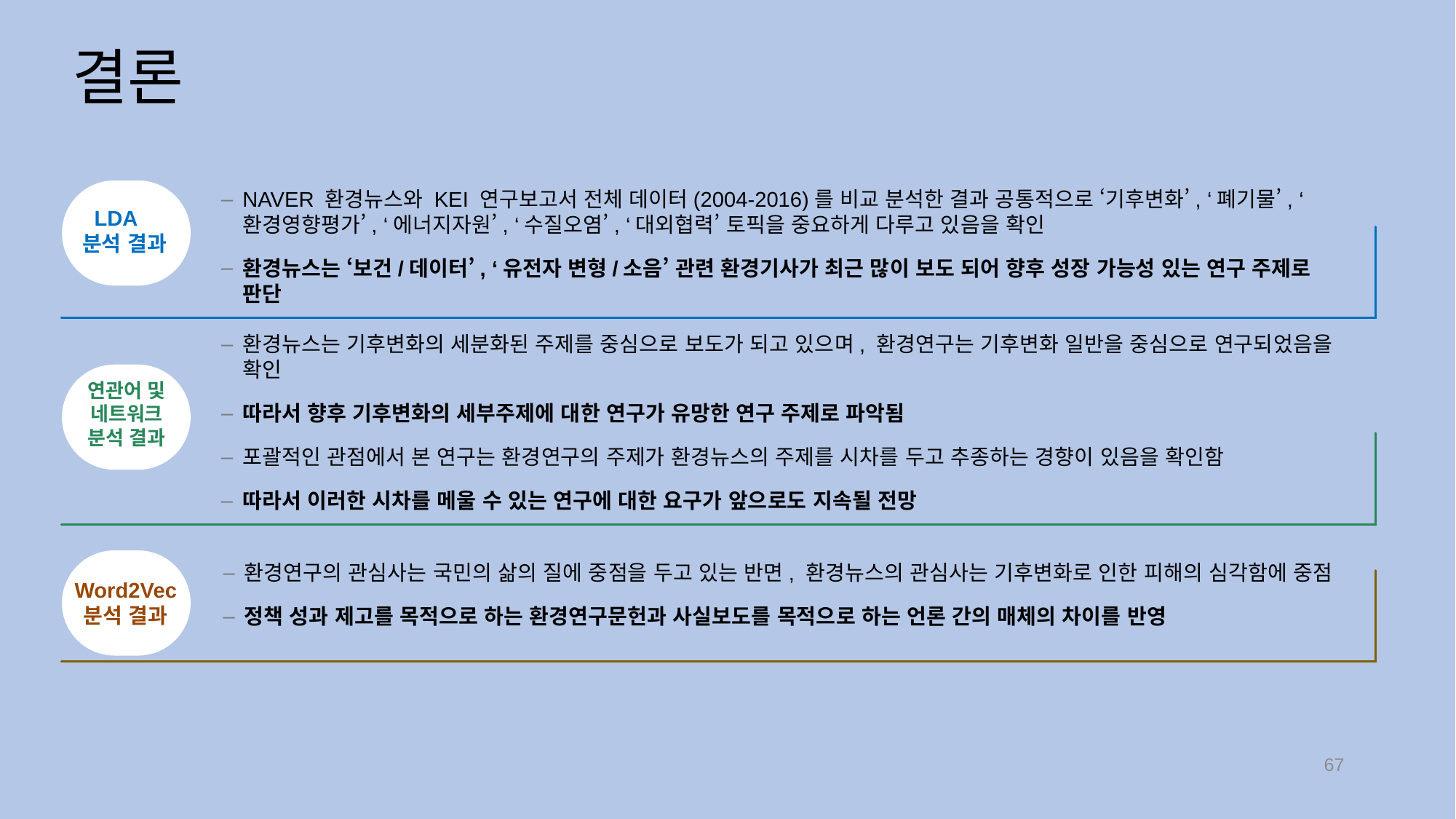

# 결론

LDA    분석 결과

NAVER 환경뉴스와 KEI 연구보고서 전체 데이터(2004-2016)를 비교 분석한 결과 공통적으로 ‘기후변화’, ‘폐기물’, ‘환경영향평가’, ‘에너지자원’, ‘수질오염’, ‘대외협력’ 토픽을 중요하게 다루고 있음을 확인
환경뉴스는 ‘보건/데이터’, ‘유전자 변형/소음’ 관련 환경기사가 최근 많이 보도 되어 향후 성장 가능성 있는 연구 주제로 판단

환경뉴스는 기후변화의 세분화된 주제를 중심으로 보도가 되고 있으며, 환경연구는 기후변화 일반을 중심으로 연구되었음을 확인
따라서 향후 기후변화의 세부주제에 대한 연구가 유망한 연구 주제로 파악됨
포괄적인 관점에서 본 연구는 환경연구의 주제가 환경뉴스의 주제를 시차를 두고 추종하는 경향이 있음을 확인함
따라서 이러한 시차를 메울 수 있는 연구에 대한 요구가 앞으로도 지속될 전망

연관어 및 네트워크 분석 결과

Word2Vec 분석 결과

환경연구의 관심사는 국민의 삶의 질에 중점을 두고 있는 반면, 환경뉴스의 관심사는 기후변화로 인한 피해의 심각함에 중점
정책 성과 제고를 목적으로 하는 환경연구문헌과 사실보도를 목적으로 하는 언론 간의 매체의 차이를 반영

67